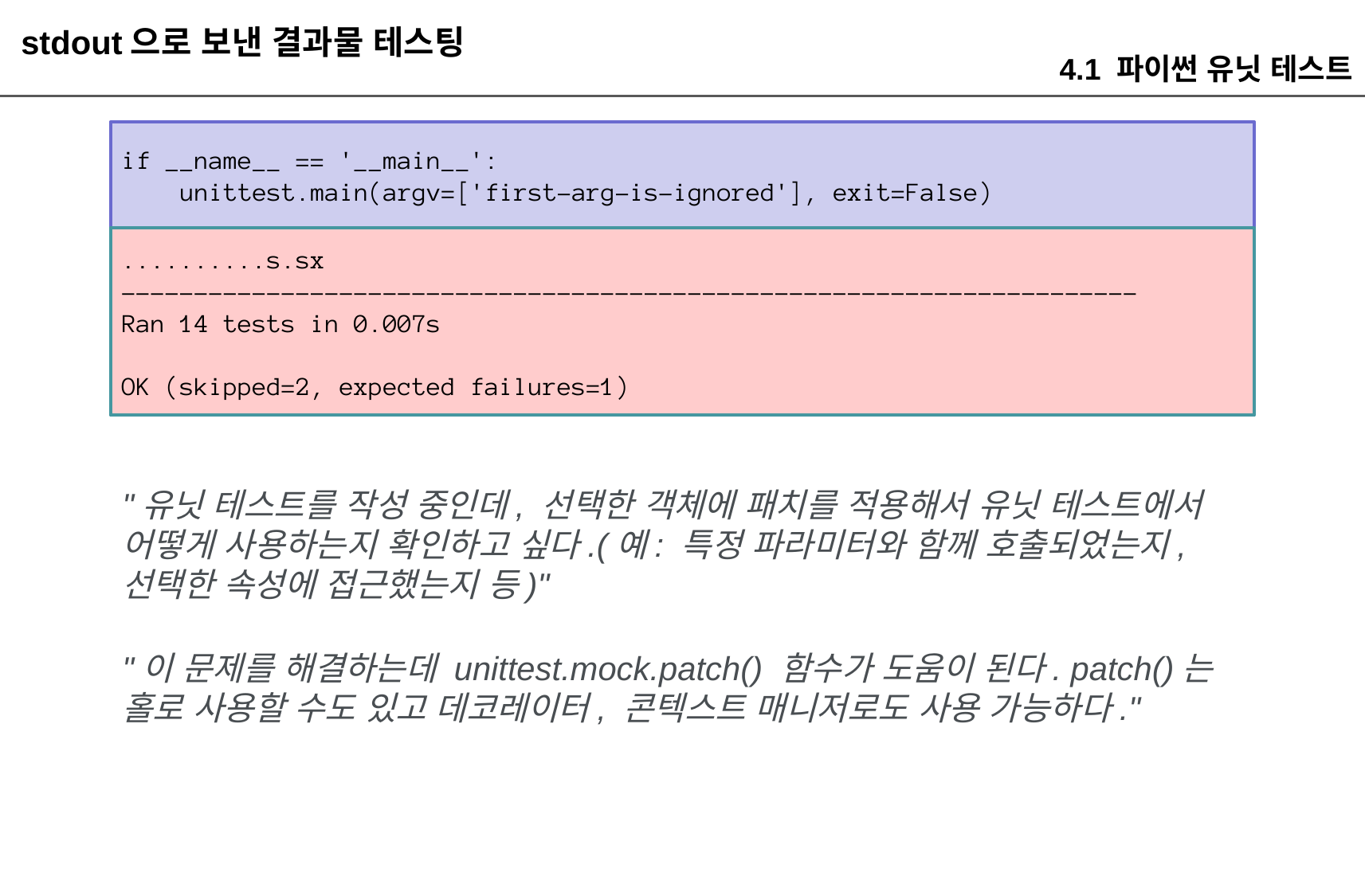

stdout으로 보낸 결과물 테스팅
4.1 파이썬 유닛 테스트
if __name__ == '__main__':
    unittest.main(argv=['first-arg-is-ignored'], exit=False)
..........s.sx
----------------------------------------------------------------------
Ran 14 tests in 0.007s

OK (skipped=2, expected failures=1)
"유닛 테스트를 작성 중인데, 선택한 객체에 패치를 적용해서 유닛 테스트에서 어떻게 사용하는지 확인하고 싶다.(예: 특정 파라미터와 함께 호출되었는지, 선택한 속성에 접근했는지 등)"
"이 문제를 해결하는데 unittest.mock.patch() 함수가 도움이 된다. patch()는 홀로 사용할 수도 있고 데코레이터, 콘텍스트 매니저로도 사용 가능하다."